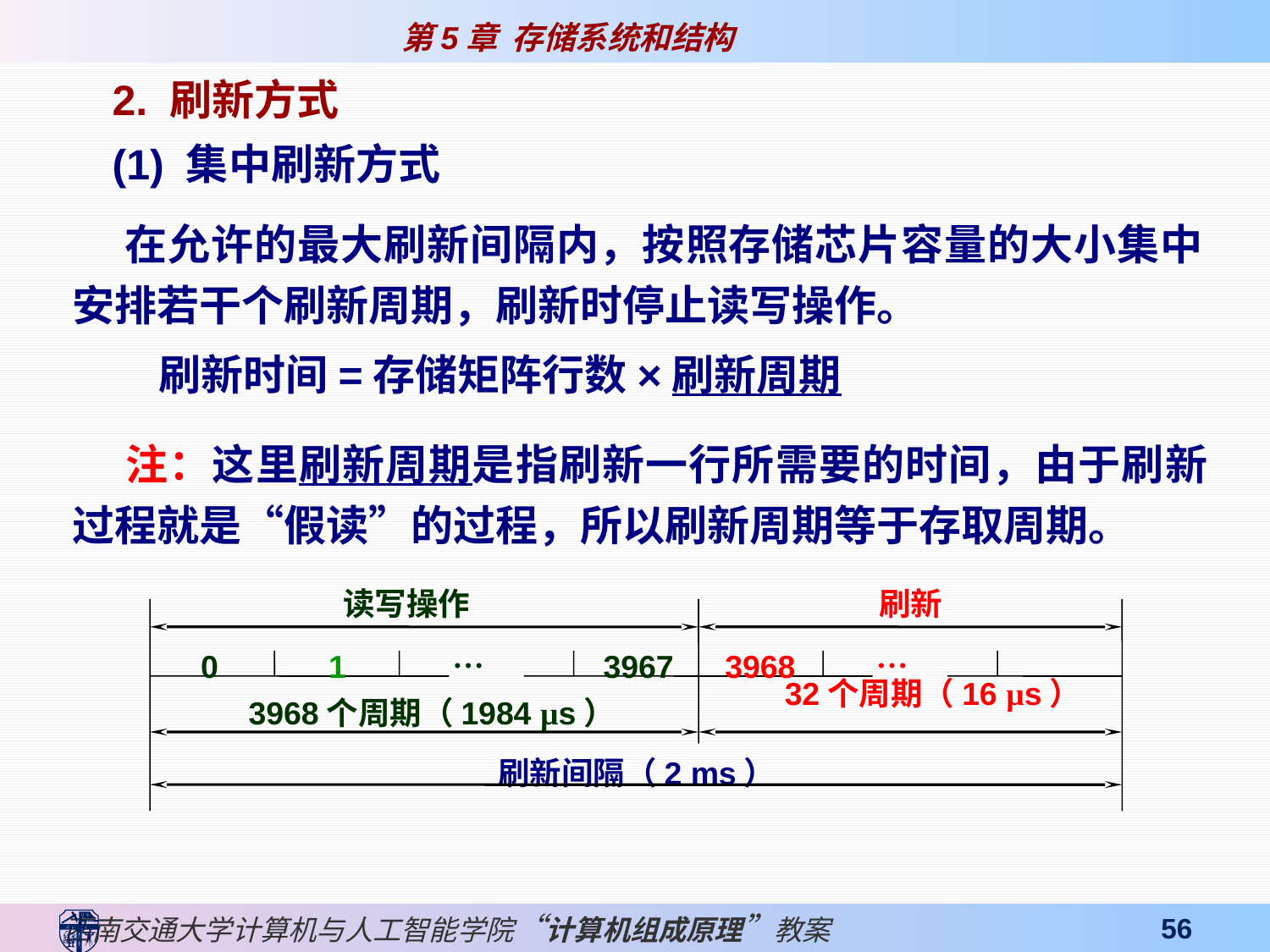

2. 刷新方式
(1) 集中刷新方式
    在允许的最大刷新间隔内，按照存储芯片容量的大小集中安排若干个刷新周期，刷新时停止读写操作。
        刷新时间=存储矩阵行数×刷新周期
    注：这里刷新周期是指刷新一行所需要的时间，由于刷新过程就是“假读”的过程，所以刷新周期等于存取周期。
读写操作
刷新

…
…
0
1
3967
3968

3968个周期（1984 µs）
32个周期（16 µs）

刷新间隔（2 ms）